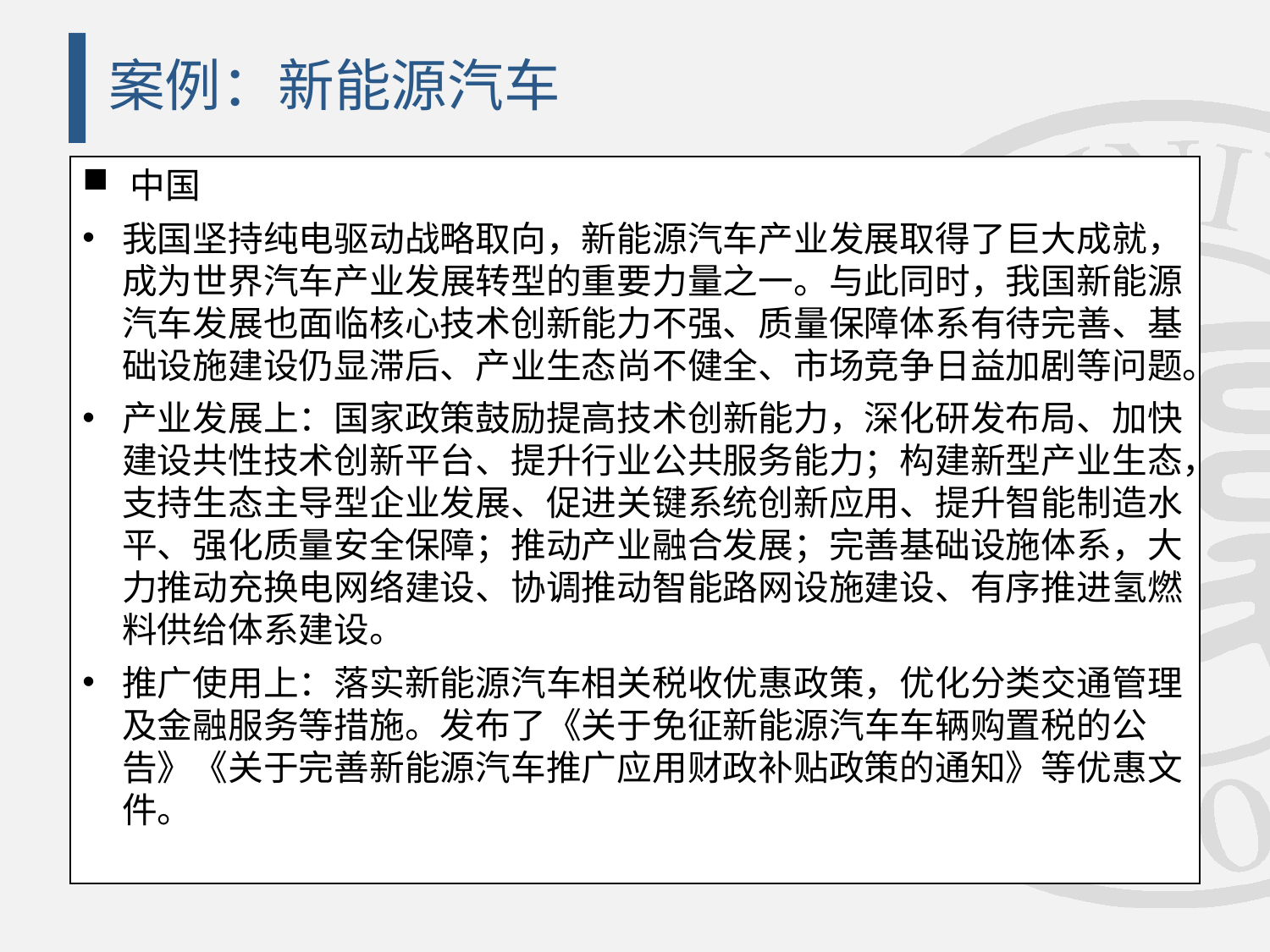

# 案例：新能源汽车

中国
我国坚持纯电驱动战略取向，新能源汽车产业发展取得了巨大成就，成为世界汽车产业发展转型的重要力量之一。与此同时，我国新能源汽车发展也面临核心技术创新能力不强、质量保障体系有待完善、基础设施建设仍显滞后、产业生态尚不健全、市场竞争日益加剧等问题。
产业发展上：国家政策鼓励提高技术创新能力，深化研发布局、加快建设共性技术创新平台、提升行业公共服务能力；构建新型产业生态，支持生态主导型企业发展、促进关键系统创新应用、提升智能制造水平、强化质量安全保障；推动产业融合发展；完善基础设施体系，大力推动充换电网络建设、协调推动智能路网设施建设、有序推进氢燃料供给体系建设。
推广使用上：落实新能源汽车相关税收优惠政策，优化分类交通管理及金融服务等措施。发布了《关于免征新能源汽车车辆购置税的公告》《关于完善新能源汽车推广应用财政补贴政策的通知》等优惠文件。